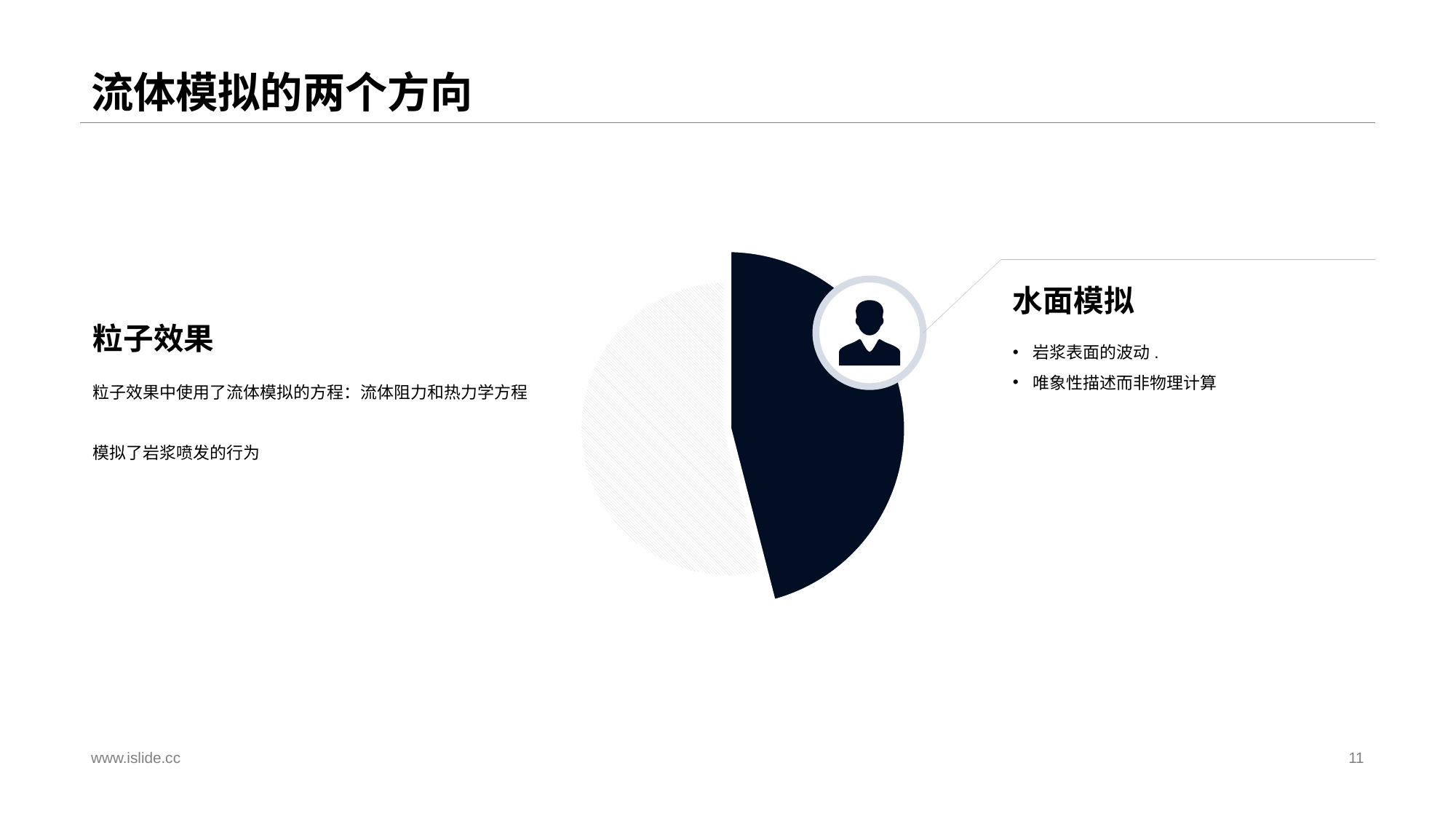

# 流体模拟的两个方向

水面模拟
岩浆表面的波动.
唯象性描述而非物理计算

粒子效果
粒子效果中使用了流体模拟的方程：流体阻力和热力学方程

模拟了岩浆喷发的行为
www.islide.cc
11